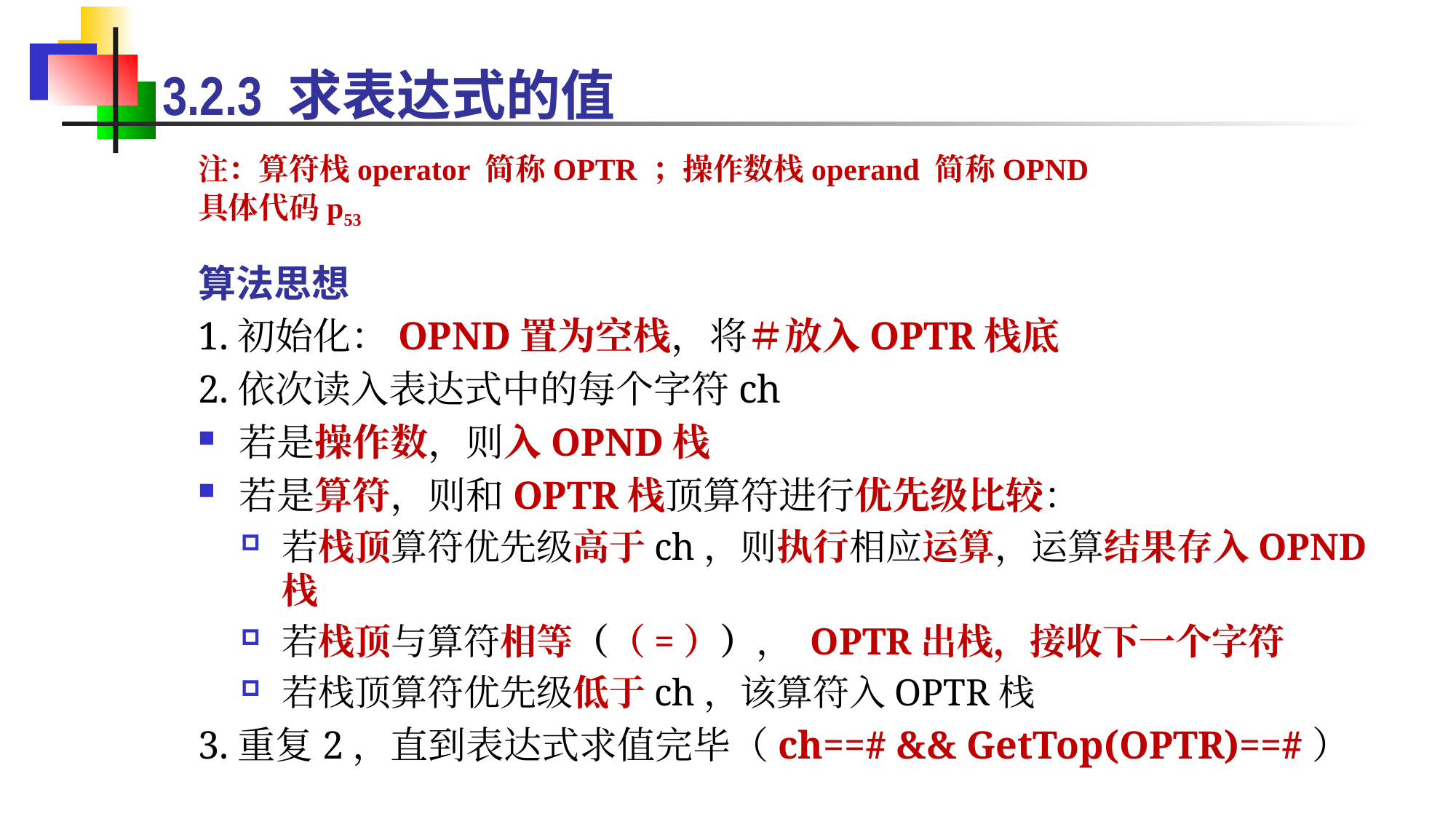

3.2.3 求表达式的值
注：算符栈operator 简称OPTR ；操作数栈operand 简称OPND
具体代码p53

算法思想
1.初始化：OPND置为空栈，将＃放入OPTR栈底
2.依次读入表达式中的每个字符ch
若是操作数，则入OPND栈
若是算符，则和OPTR栈顶算符进行优先级比较：
若栈顶算符优先级高于ch，则执行相应运算，运算结果存入OPND栈
若栈顶与算符相等（（=））， OPTR出栈，接收下一个字符
若栈顶算符优先级低于ch，该算符入OPTR栈
3.重复2，直到表达式求值完毕（ch==# && GetTop(OPTR)==#）